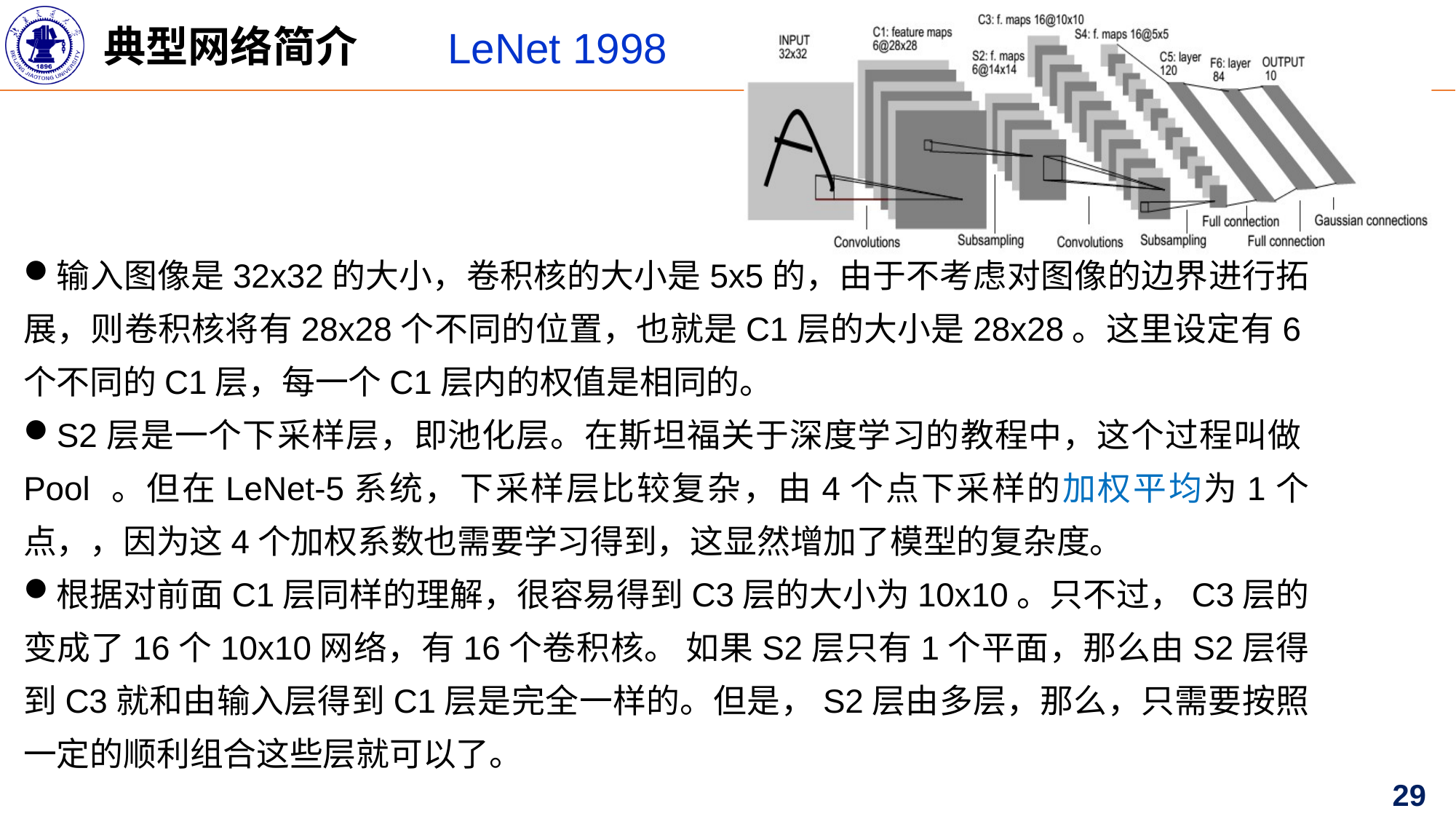

典型网络简介

LeNet 1998
输入图像是32x32的大小，卷积核的大小是5x5的，由于不考虑对图像的边界进行拓展，则卷积核将有28x28个不同的位置，也就是C1层的大小是28x28。这里设定有6个不同的C1层，每一个C1层内的权值是相同的。
S2层是一个下采样层，即池化层。在斯坦福关于深度学习的教程中，这个过程叫做Pool 。但在LeNet-5系统，下采样层比较复杂，由4个点下采样的加权平均为1个点，，因为这4个加权系数也需要学习得到，这显然增加了模型的复杂度。
根据对前面C1层同样的理解，很容易得到C3层的大小为10x10。只不过，C3层的变成了16个10x10网络，有16个卷积核。 如果S2层只有1个平面，那么由S2层得到C3就和由输入层得到C1层是完全一样的。但是，S2层由多层，那么，只需要按照一定的顺利组合这些层就可以了。